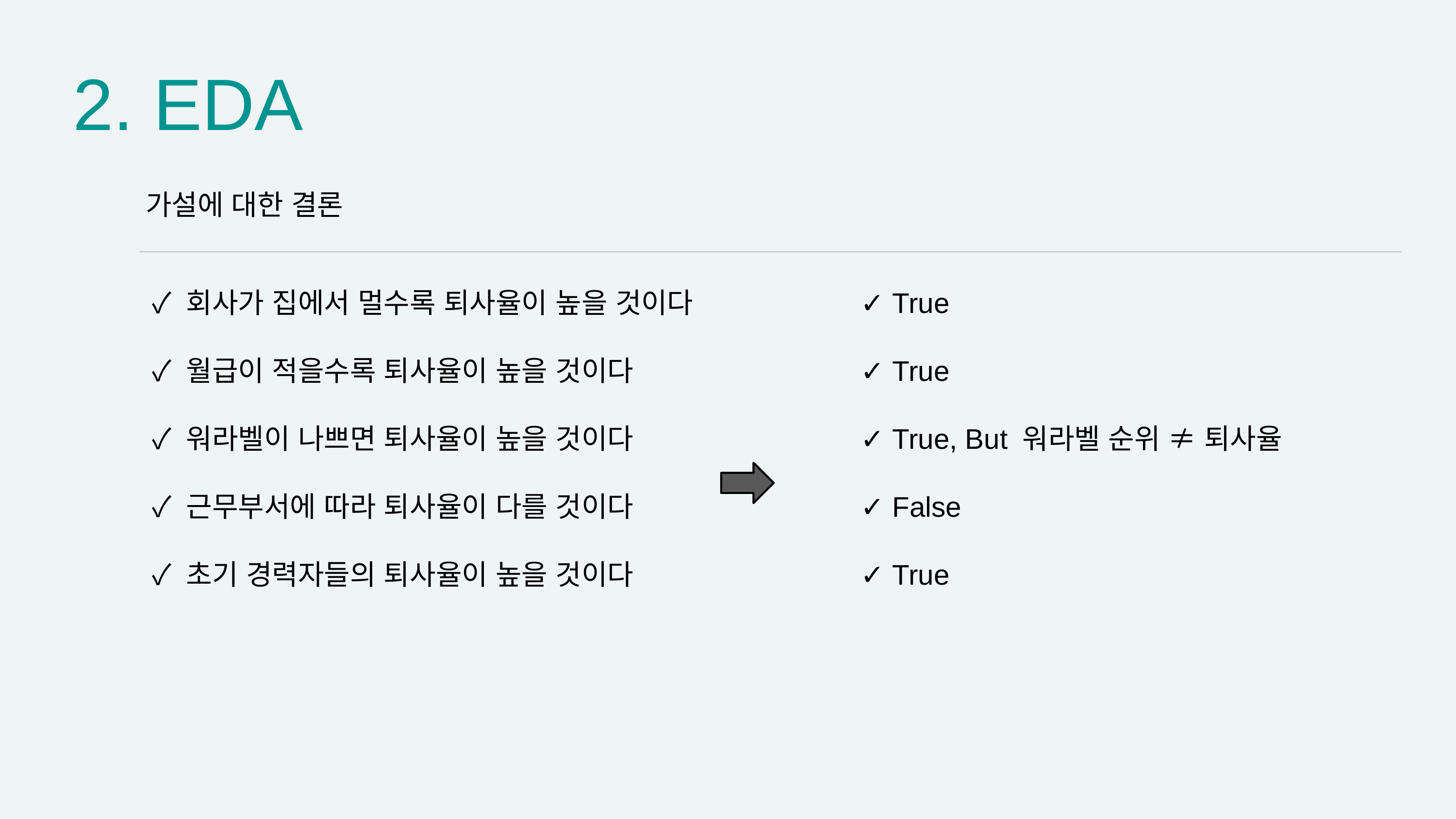

2. EDA
가설에 대한 결론

✓ 회사가 집에서 멀수록 퇴사율이 높을 것이다

✓ 월급이 적을수록 퇴사율이 높을 것이다

✓ 워라벨이 나쁘면 퇴사율이 높을 것이다

✓ 근무부서에 따라 퇴사율이 다를 것이다

✓ 초기 경력자들의 퇴사율이 높을 것이다
✓ True

✓ True

✓ True, But 워라벨 순위 ≠ 퇴사율

✓ False

✓ True